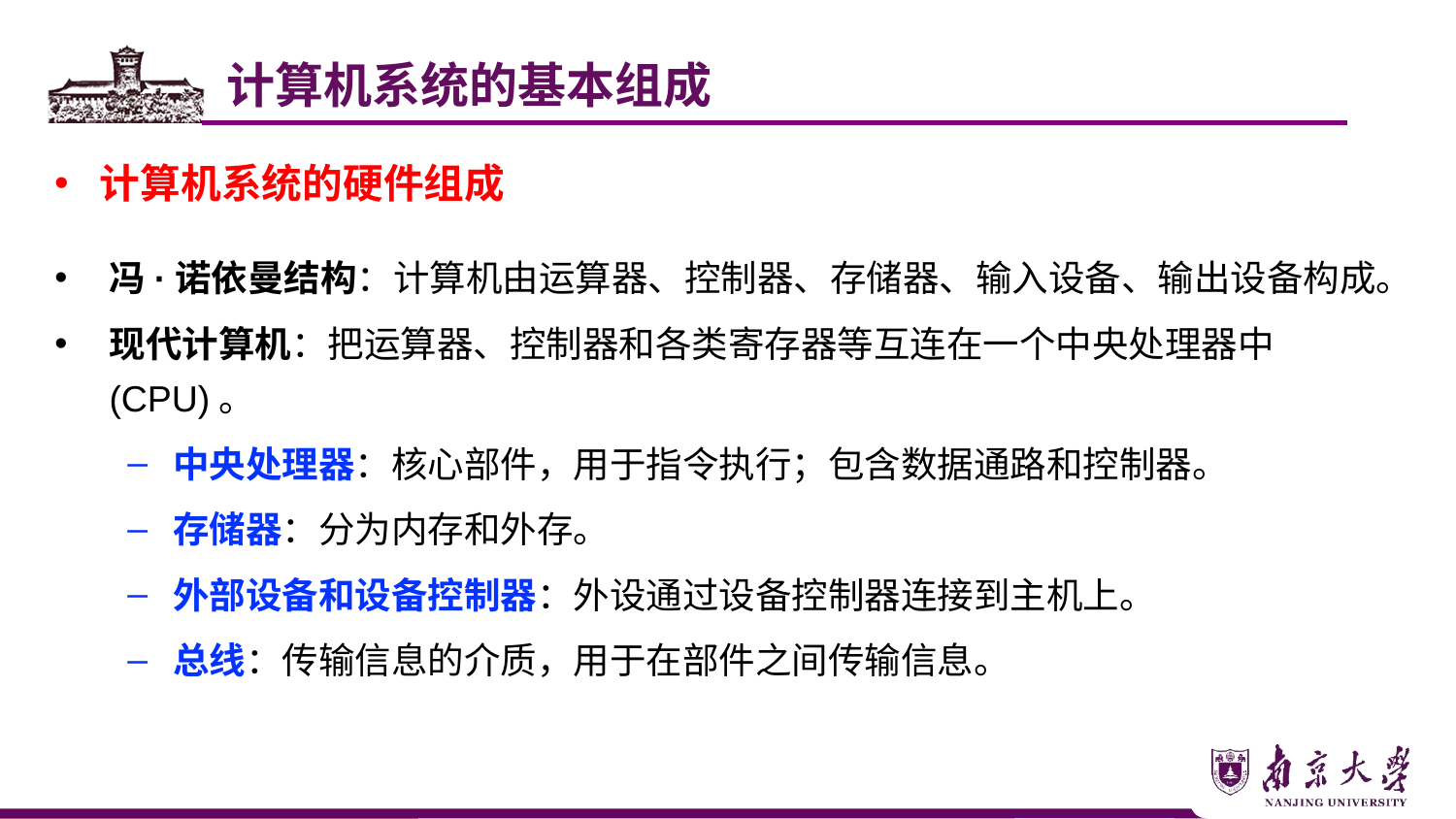

计算机系统的基本组成
计算机系统的硬件组成
冯·诺依曼结构：计算机由运算器、控制器、存储器、输入设备、输出设备构成。
现代计算机：把运算器、控制器和各类寄存器等互连在一个中央处理器中(CPU)。
中央处理器：核心部件，用于指令执行；包含数据通路和控制器。
存储器：分为内存和外存。
外部设备和设备控制器：外设通过设备控制器连接到主机上。
总线：传输信息的介质，用于在部件之间传输信息。